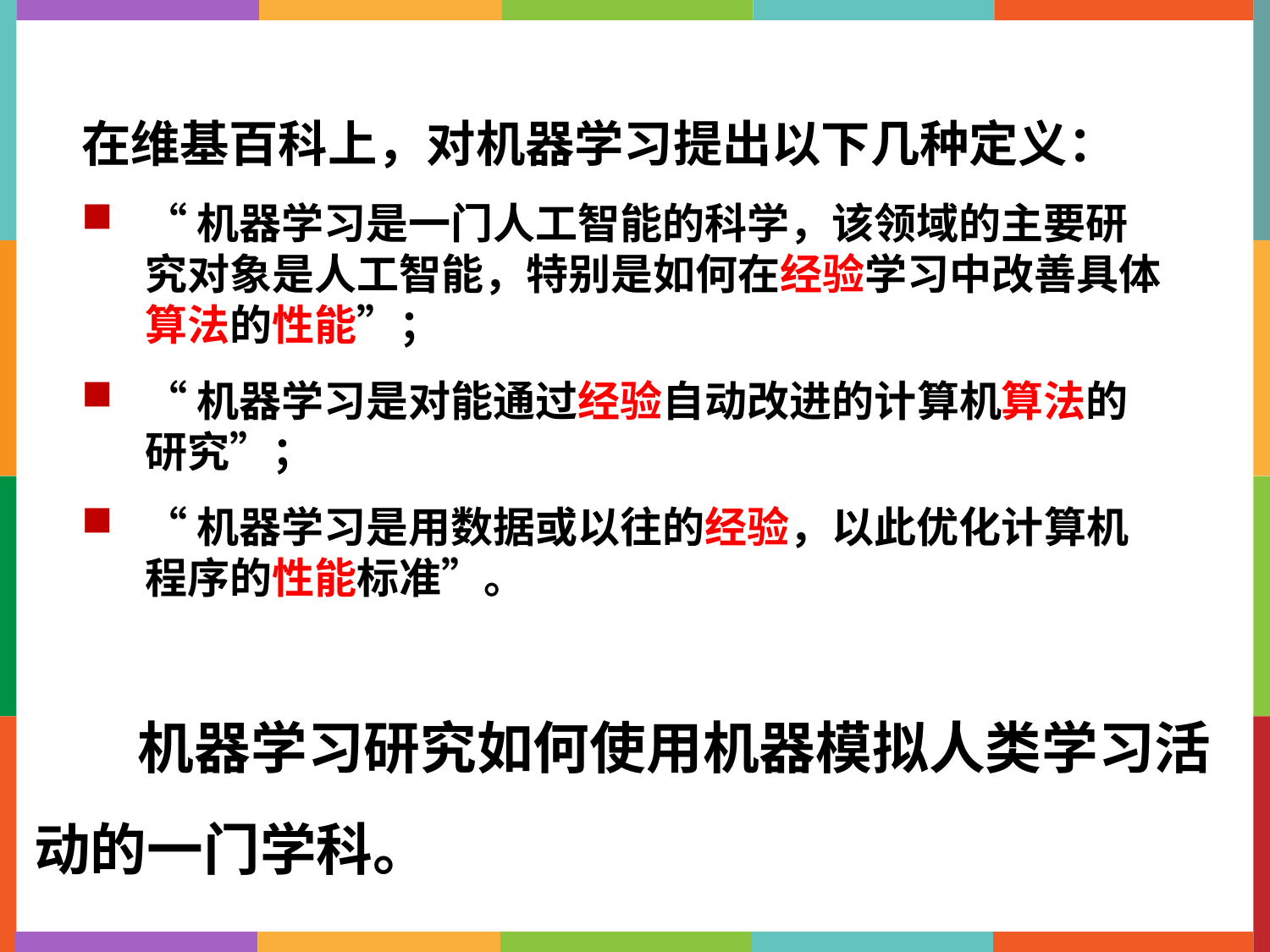

在维基百科上，对机器学习提出以下几种定义：
“机器学习是一门人工智能的科学，该领域的主要研究对象是人工智能，特别是如何在经验学习中改善具体算法的性能”；
“机器学习是对能通过经验自动改进的计算机算法的研究”；
“机器学习是用数据或以往的经验，以此优化计算机程序的性能标准”。
       机器学习研究如何使用机器模拟人类学习活动的一门学科。